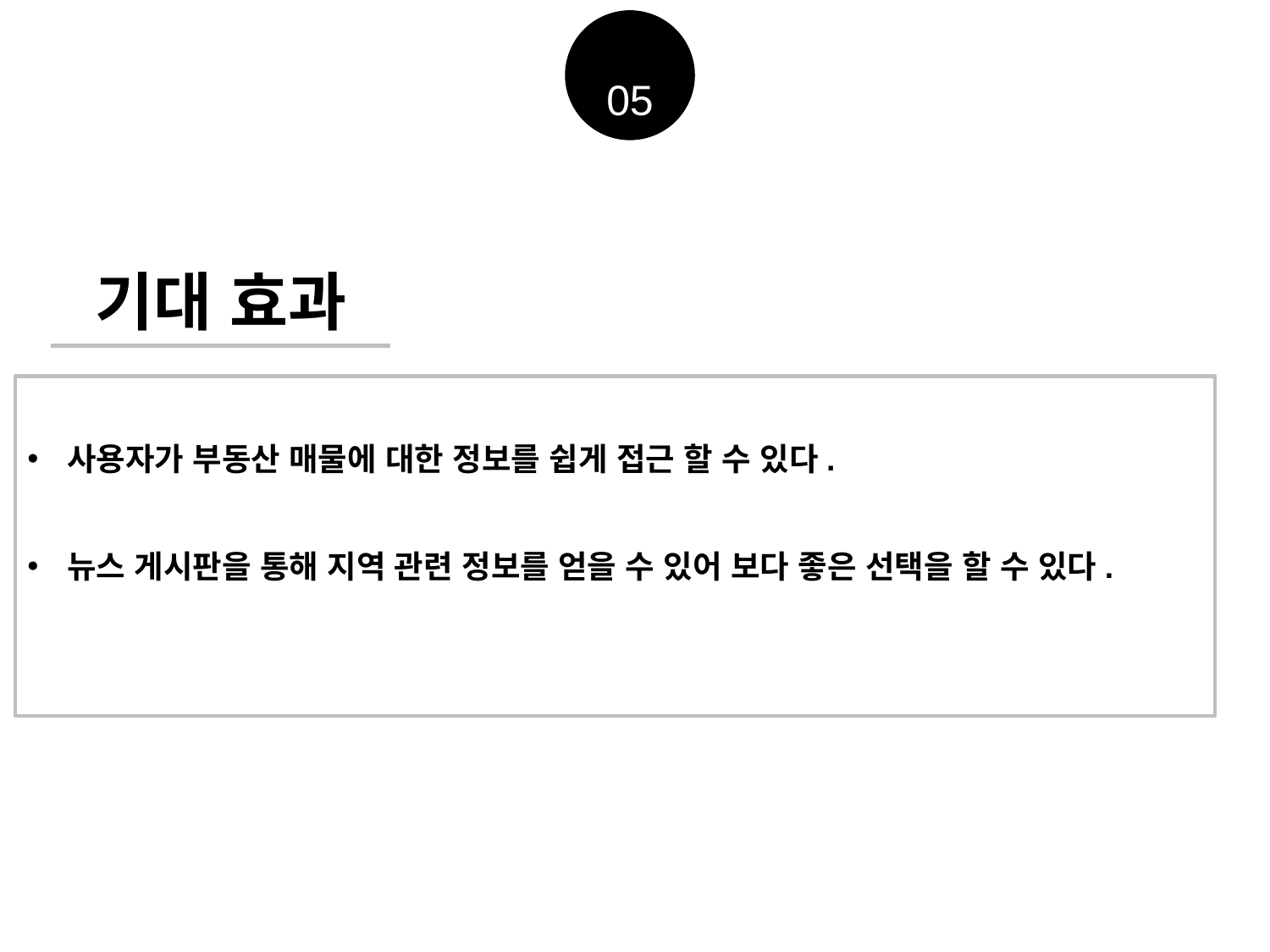

05
기대 효과

사용자가 부동산 매물에 대한 정보를 쉽게 접근 할 수 있다.
뉴스 게시판을 통해 지역 관련 정보를 얻을 수 있어 보다 좋은 선택을 할 수 있다.